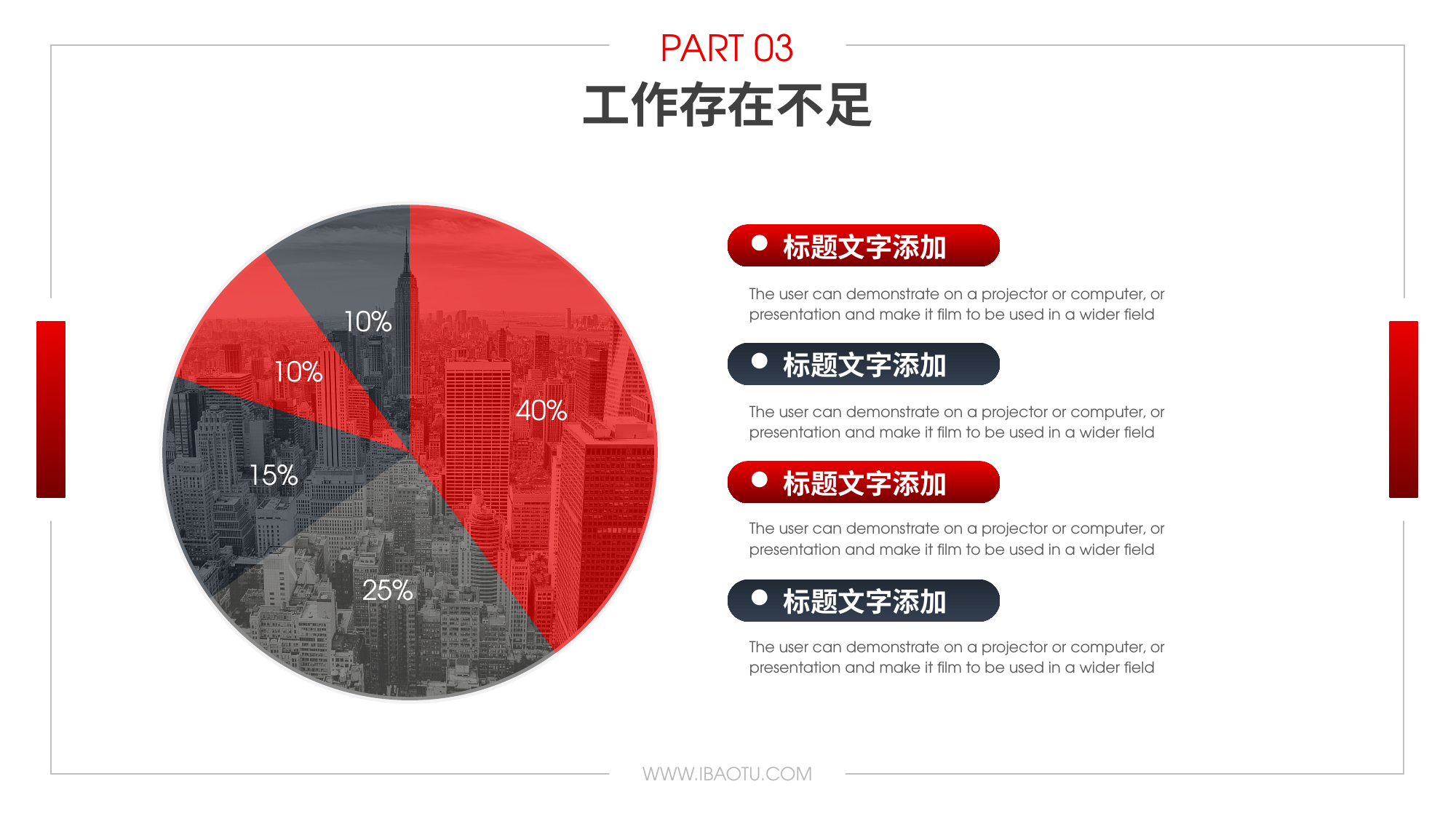

PART 03
工作存在不足

40%
25%
15%
10%
10%

标题文字添加
The user can demonstrate on a projector or computer, or presentation and make it film to be used in a wider field

标题文字添加
The user can demonstrate on a projector or computer, or presentation and make it film to be used in a wider field

标题文字添加
The user can demonstrate on a projector or computer, or presentation and make it film to be used in a wider field

标题文字添加
The user can demonstrate on a projector or computer, or presentation and make it film to be used in a wider field